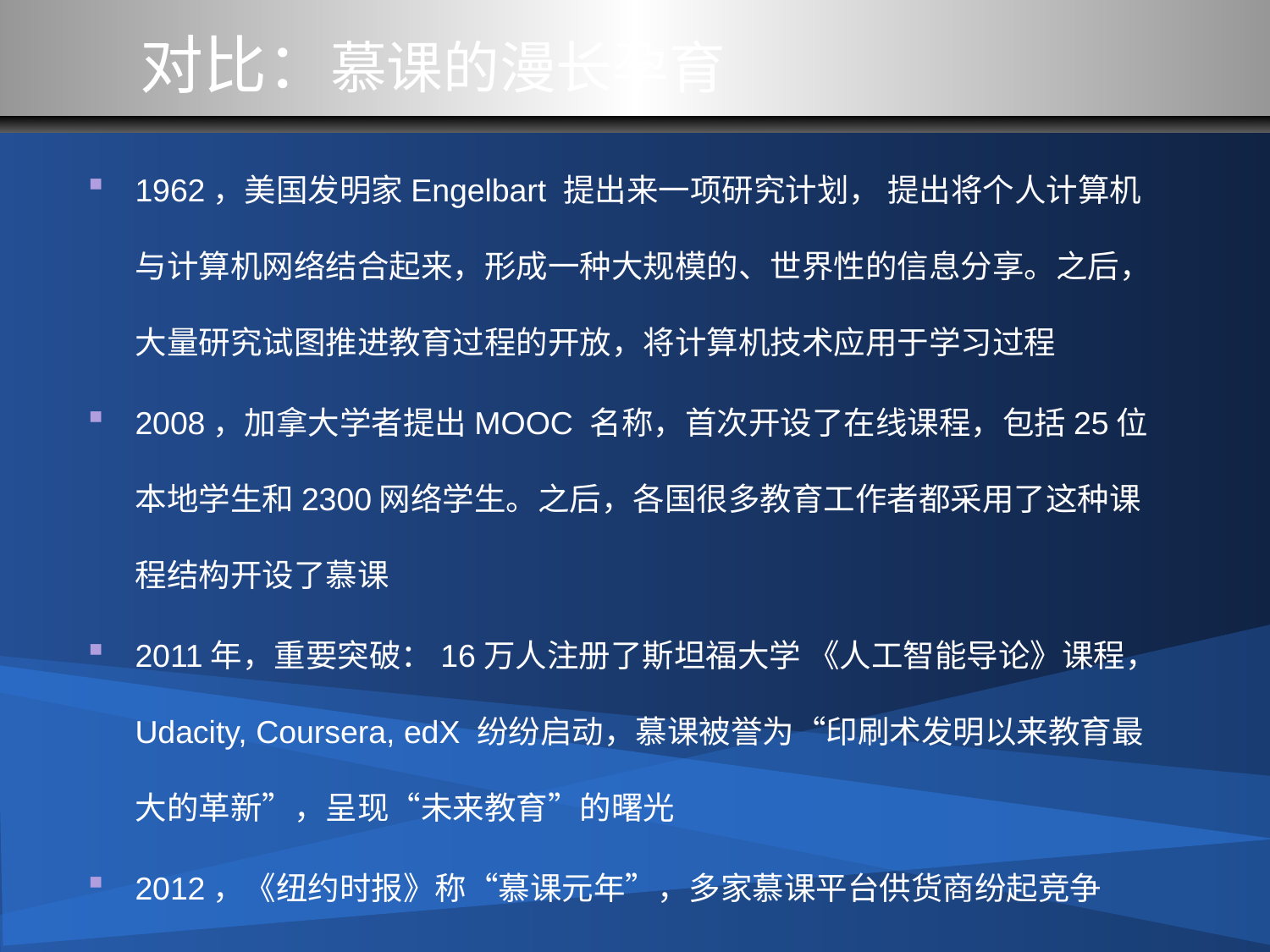

对比：慕课的漫长孕育
1962，美国发明家Engelbart 提出来一项研究计划， 提出将个人计算机与计算机网络结合起来，形成一种大规模的、世界性的信息分享。之后，大量研究试图推进教育过程的开放，将计算机技术应用于学习过程
2008，加拿大学者提出MOOC 名称，首次开设了在线课程，包括25位本地学生和2300网络学生。之后，各国很多教育工作者都采用了这种课程结构开设了慕课
2011年，重要突破：16万人注册了斯坦福大学 《人工智能导论》课程，Udacity, Coursera, edX 纷纷启动，慕课被誉为“印刷术发明以来教育最大的革新”，呈现“未来教育”的曙光
2012，《纽约时报》称“慕课元年”，多家慕课平台供货商纷起竞争